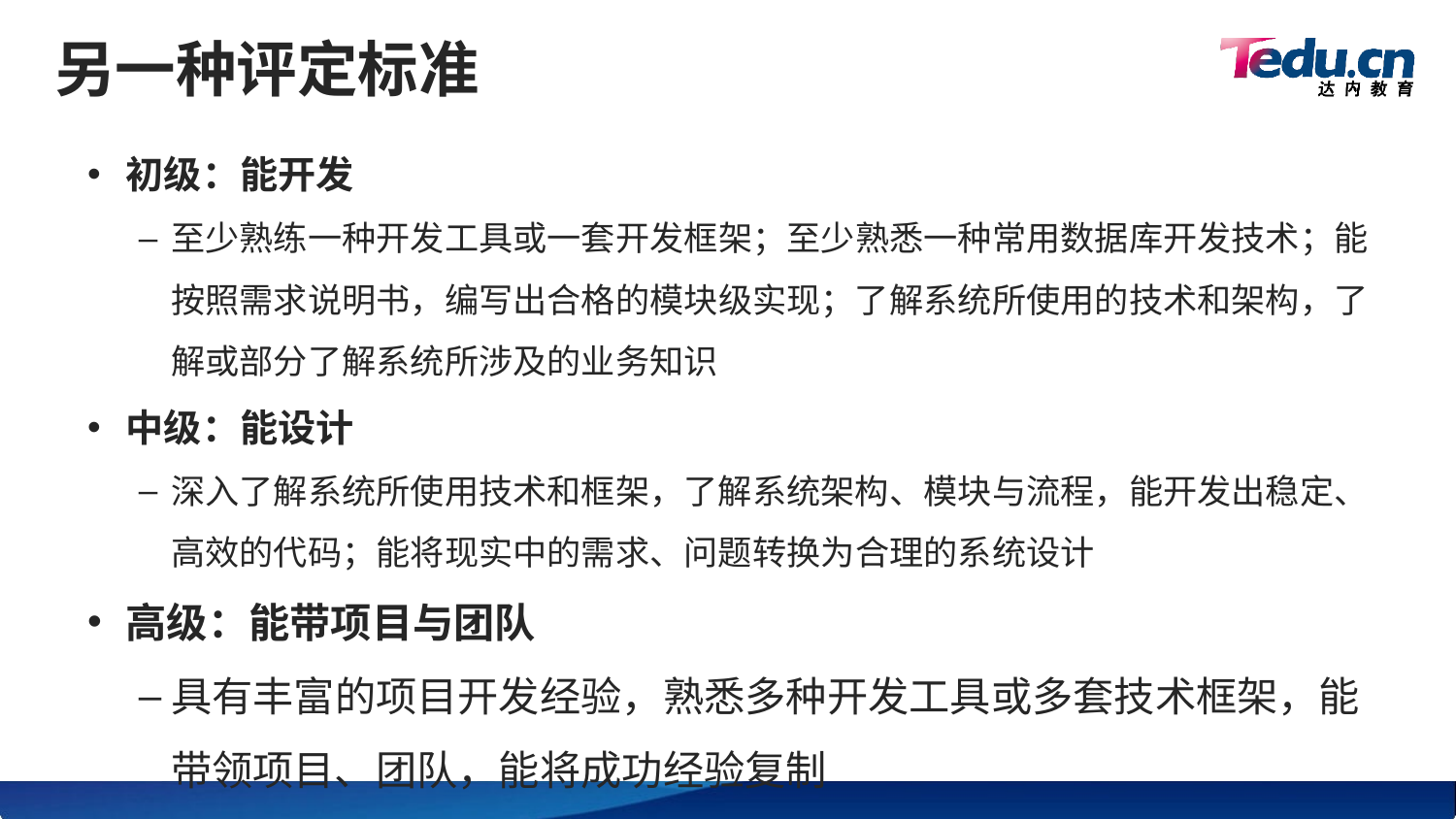

# 另一种评定标准
初级：能开发
至少熟练一种开发工具或一套开发框架；至少熟悉一种常用数据库开发技术；能按照需求说明书，编写出合格的模块级实现；了解系统所使用的技术和架构，了解或部分了解系统所涉及的业务知识
中级：能设计
深入了解系统所使用技术和框架，了解系统架构、模块与流程，能开发出稳定、高效的代码；能将现实中的需求、问题转换为合理的系统设计
高级：能带项目与团队
具有丰富的项目开发经验，熟悉多种开发工具或多套技术框架，能带领项目、团队，能将成功经验复制